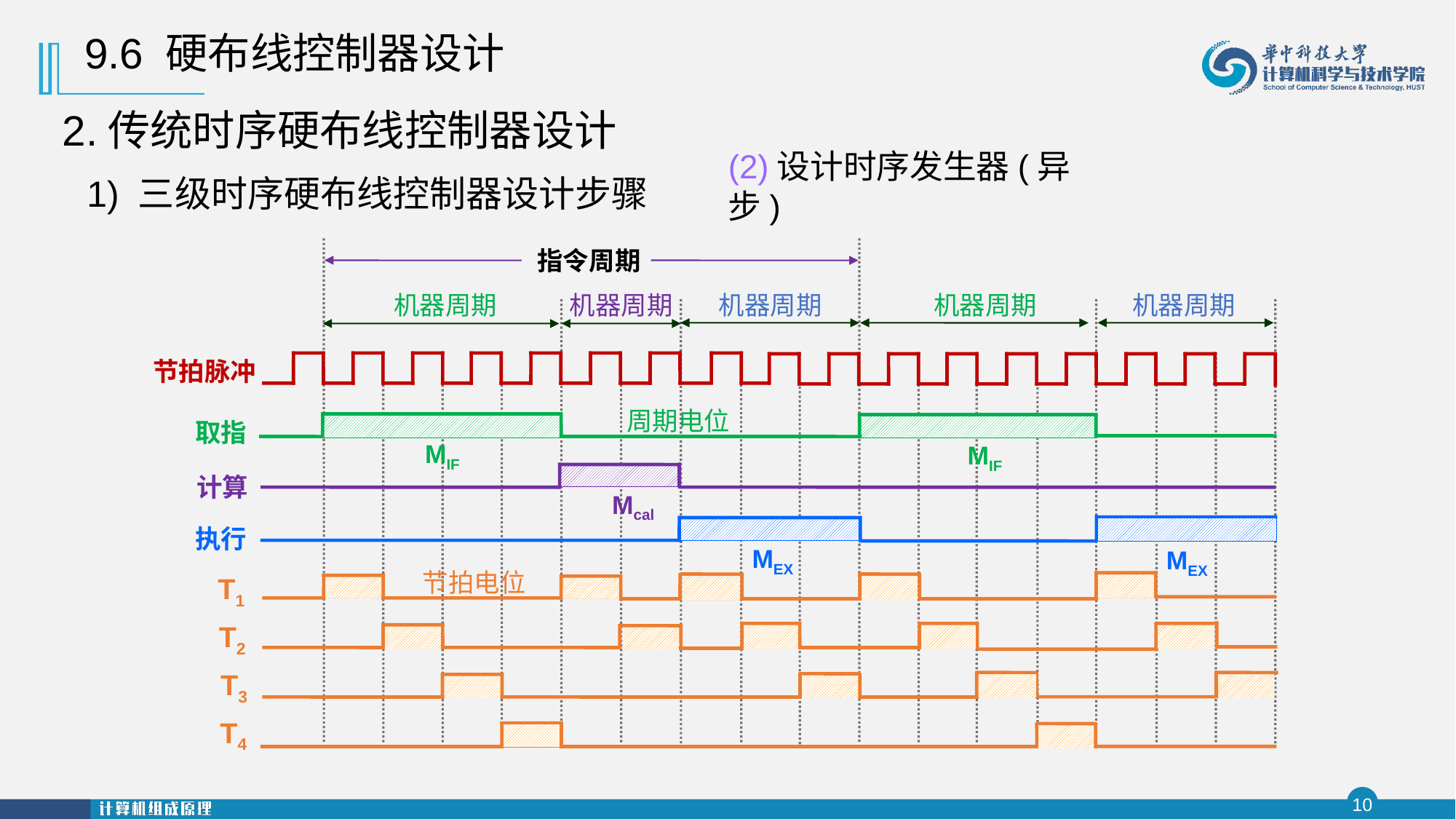

9.6 硬布线控制器设计
2.传统时序硬布线控制器设计
# (2)设计时序发生器(异步)
1) 三级时序硬布线控制器设计步骤

指令周期

机器周期
机器周期
机器周期
机器周期
机器周期

节拍脉冲

周期电位
取指

MIF
MIF

计算

Mcal

执行

MEX
MEX
节拍电位

T1
T2

T3

T4